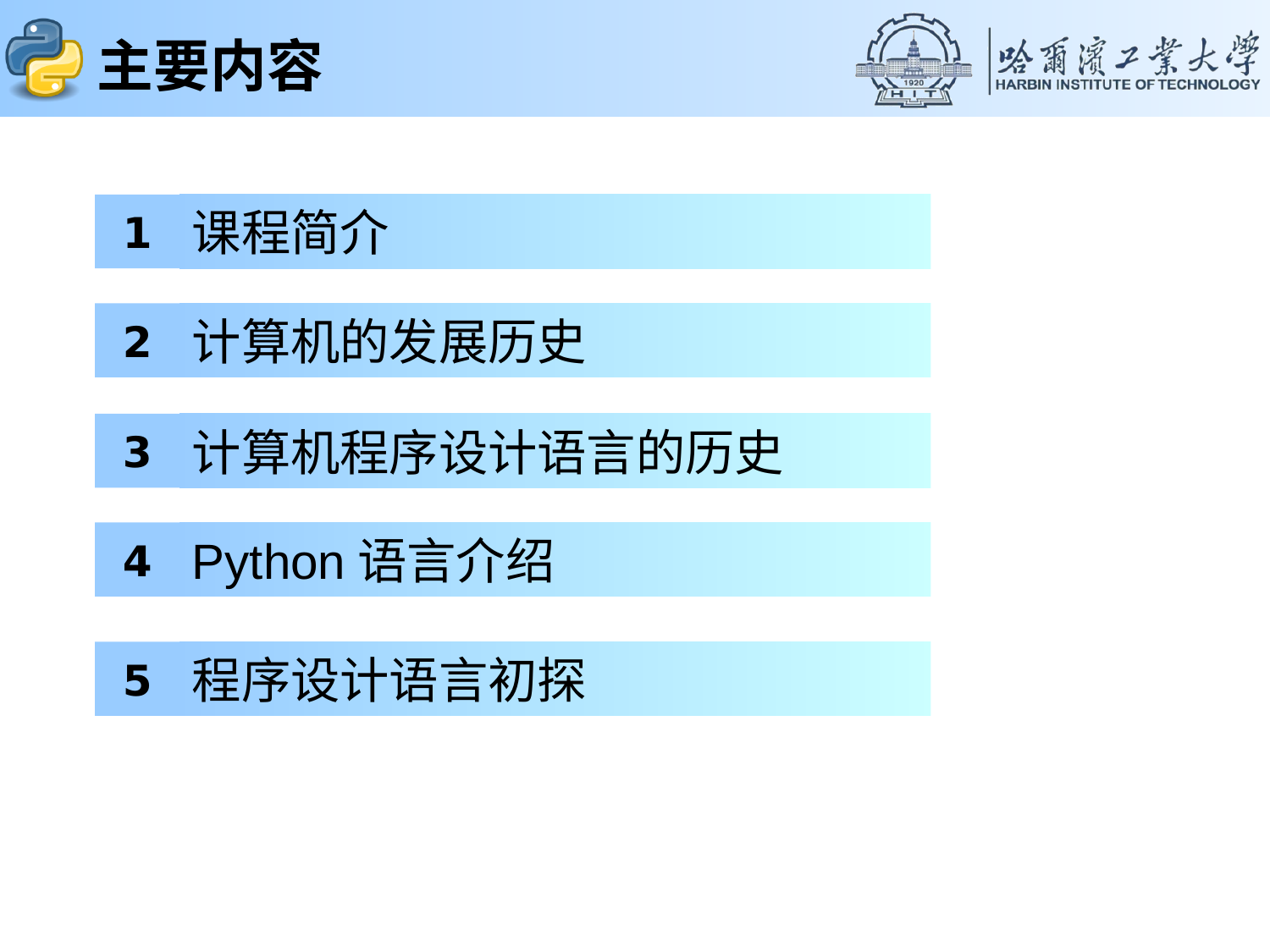

# 主要内容
1
课程简介
2
计算机的发展历史
3
计算机程序设计语言的历史
4
Python语言介绍
5
程序设计语言初探